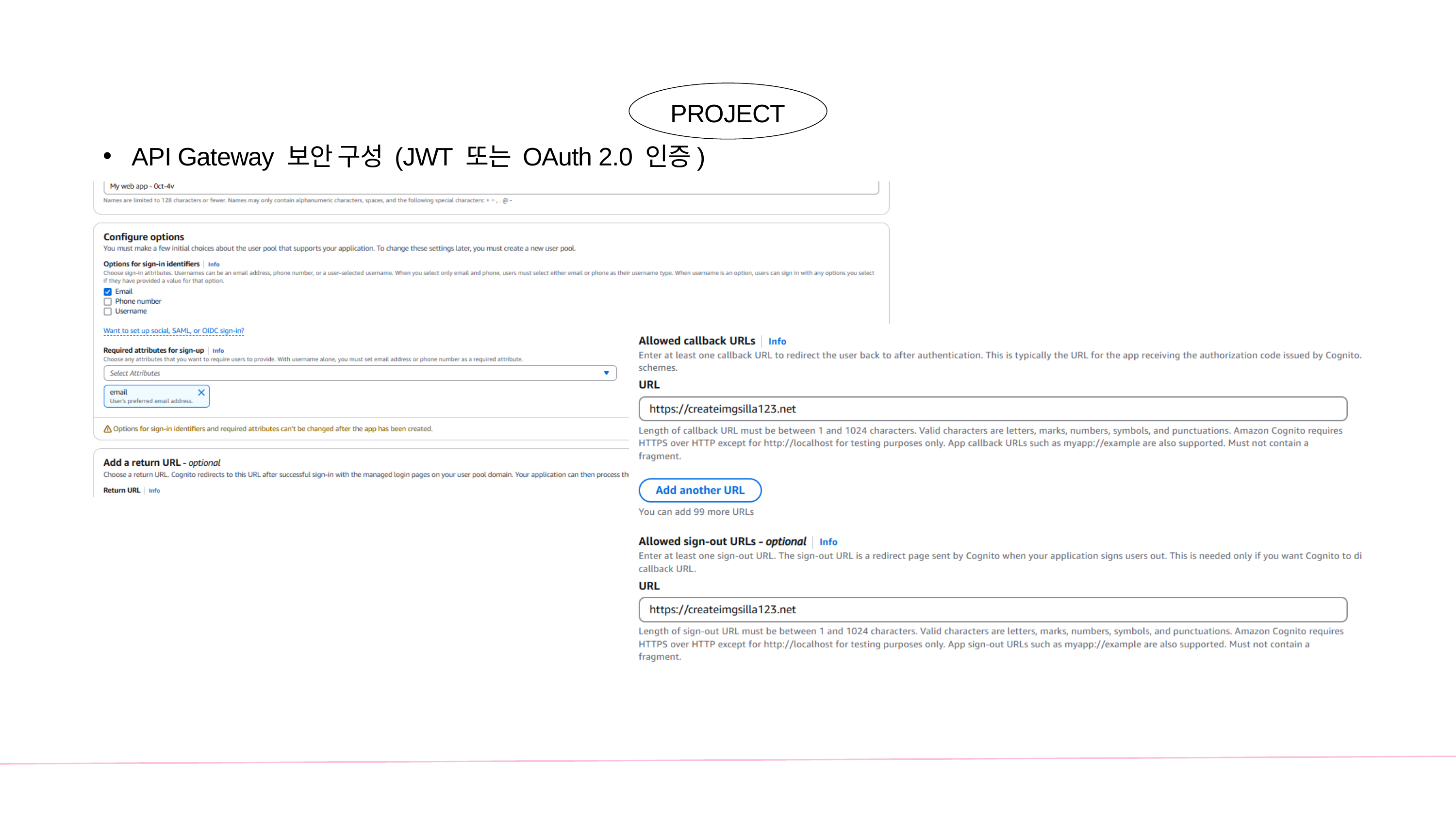

PROJECT
 API Gateway 보안 구성 (JWT 또는 OAuth 2.0 인증)